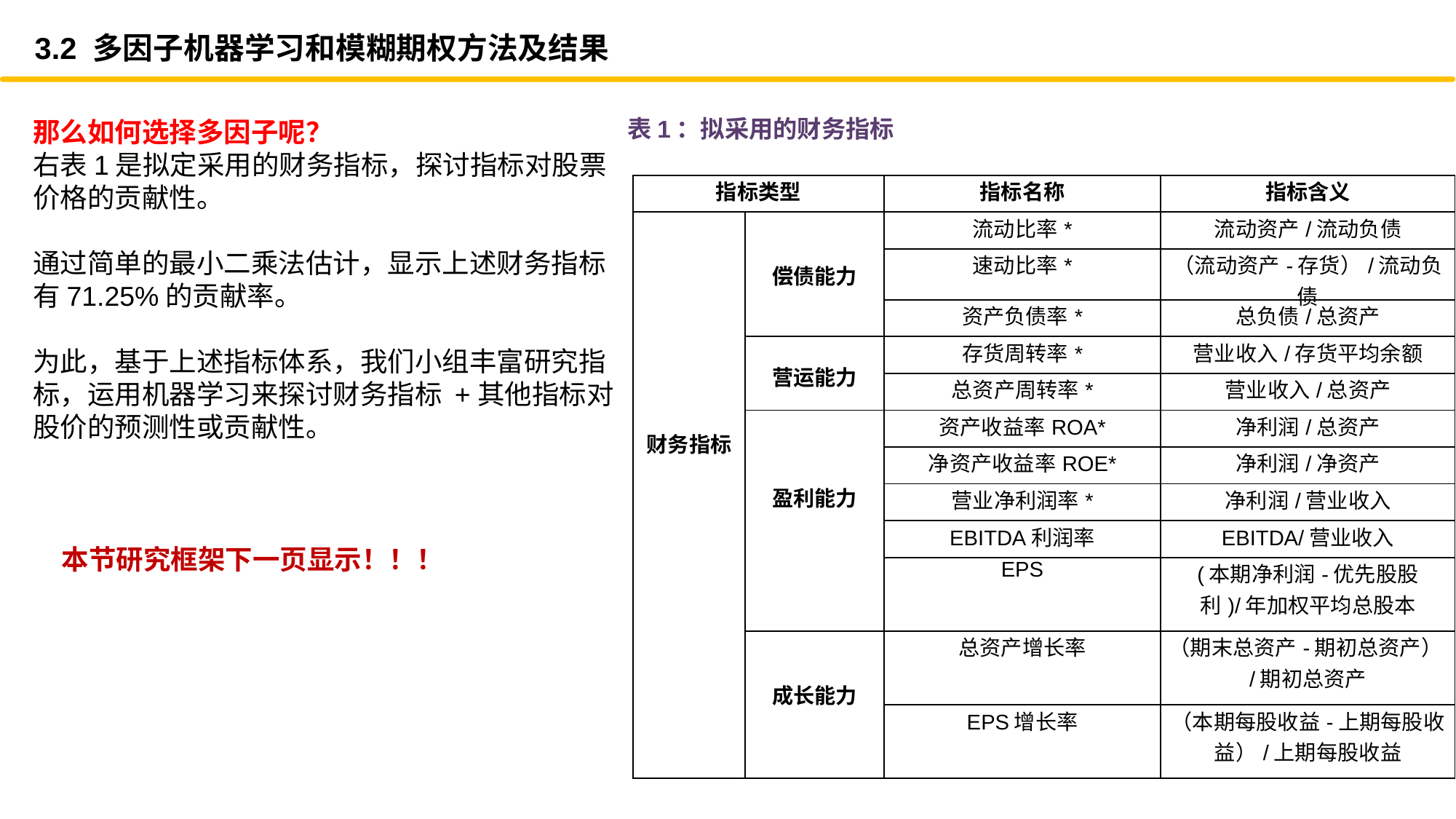

3.2 多因子机器学习和模糊期权方法及结果

那么如何选择多因子呢？
右表1是拟定采用的财务指标，探讨指标对股票
价格的贡献性。

通过简单的最小二乘法估计，显示上述财务指标
有71.25%的贡献率。

为此，基于上述指标体系，我们小组丰富研究指
标，运用机器学习来探讨财务指标 +其他指标对
股价的预测性或贡献性。
表1：拟采用的财务指标
| 指标类型 |  | 指标名称 | 指标含义 |
| --- | --- | --- | --- |
| 财务指标 | 偿债能力 | 流动比率\* | 流动资产/流动负债 |
|  |  | 速动比率\* | （流动资产-存货）/流动负债 |
|  |  | 资产负债率\* | 总负债/总资产 |
|  | 营运能力 | 存货周转率\* | 营业收入/存货平均余额 |
|  |  | 总资产周转率\* | 营业收入/总资产 |
|  | 盈利能力 | 资产收益率ROA\* | 净利润/总资产 |
|  |  | 净资产收益率ROE\* | 净利润/净资产 |
|  |  | 营业净利润率\* | 净利润/营业收入 |
|  |  | EBITDA利润率 | EBITDA/营业收入 |
|  |  | EPS | (本期净利润-优先股股利)/年加权平均总股本 |
|  | 成长能力 | 总资产增长率 | （期末总资产-期初总资产）/期初总资产 |
|  |  | EPS增长率 | （本期每股收益-上期每股收益）/上期每股收益 |
本节研究框架下一页显示！！！